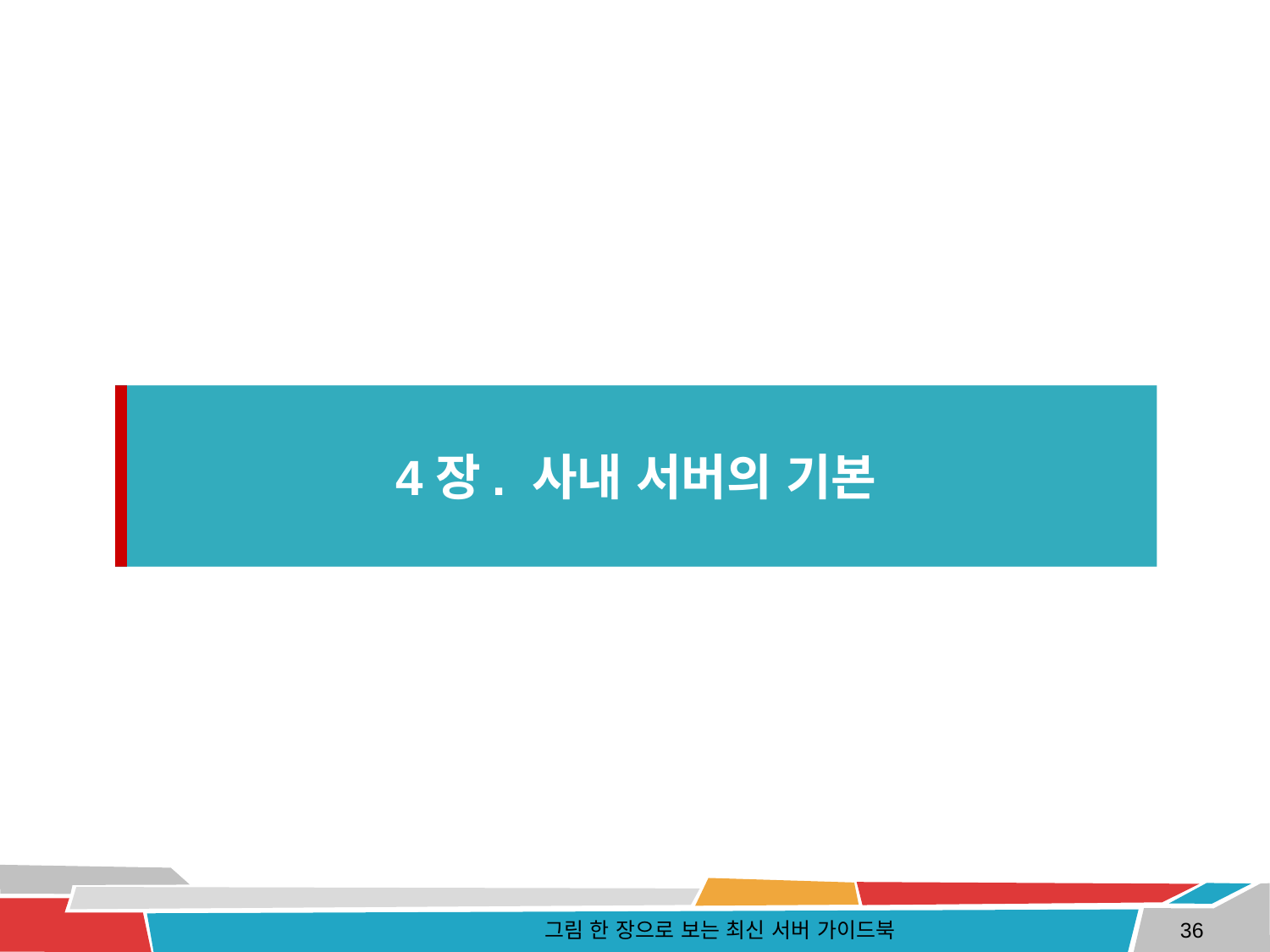

4장. 사내 서버의 기본
그림 한 장으로 보는 최신 서버 가이드북
36